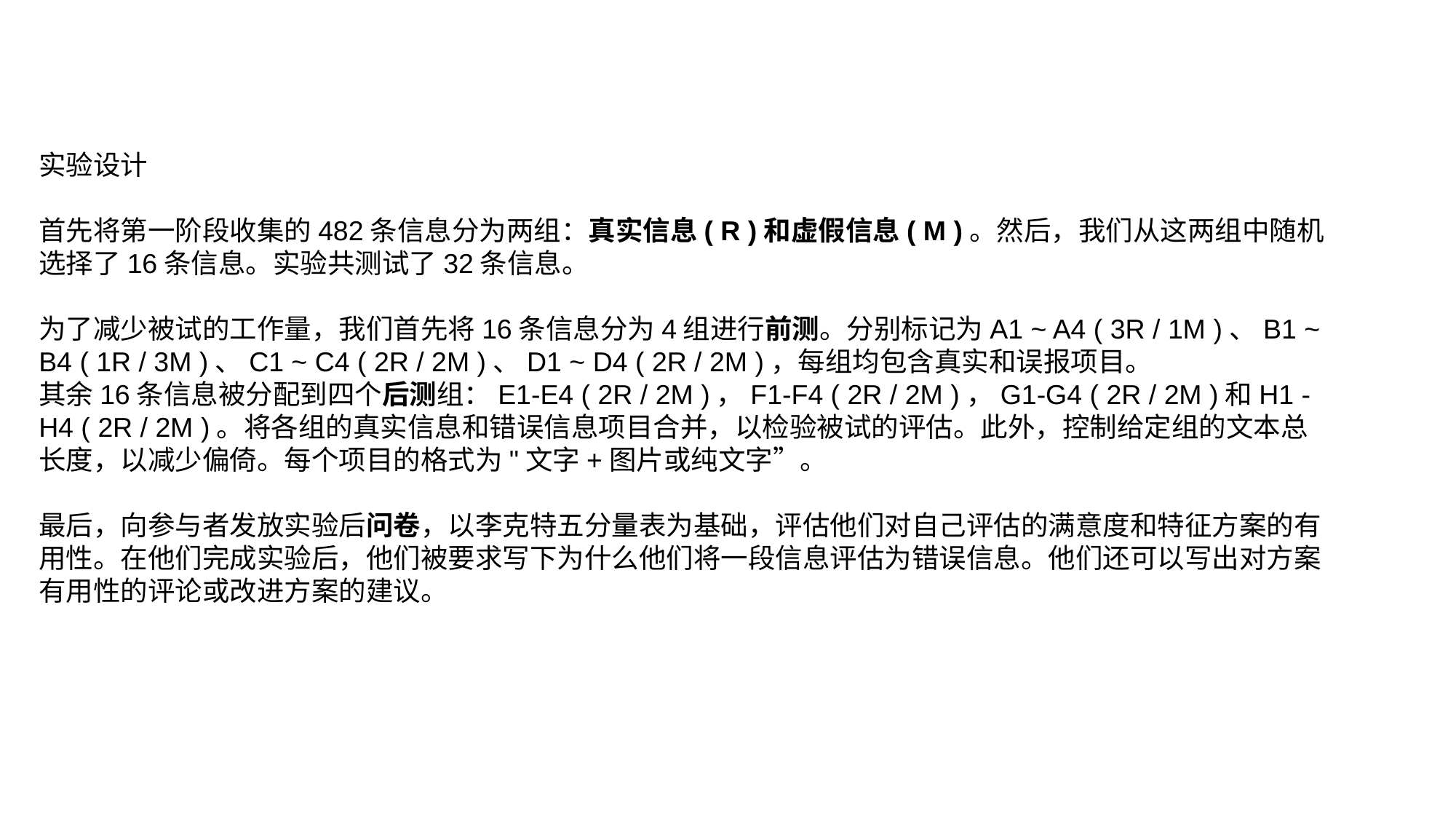

实验设计

首先将第一阶段收集的482条信息分为两组：真实信息( R )和虚假信息( M )。然后，我们从这两组中随机选择了16条信息。实验共测试了32条信息。

为了减少被试的工作量，我们首先将16条信息分为4组进行前测。分别标记为A1 ~ A4 ( 3R / 1M )、B1 ~ B4 ( 1R / 3M )、C1 ~ C4 ( 2R / 2M )、D1 ~ D4 ( 2R / 2M )，每组均包含真实和误报项目。
其余16条信息被分配到四个后测组：E1-E4 ( 2R / 2M )，F1-F4 ( 2R / 2M )，G1-G4 ( 2R / 2M )和H1 - H4 ( 2R / 2M )。将各组的真实信息和错误信息项目合并，以检验被试的评估。此外，控制给定组的文本总长度，以减少偏倚。每个项目的格式为"文字+图片或纯文字”。

最后，向参与者发放实验后问卷，以李克特五分量表为基础，评估他们对自己评估的满意度和特征方案的有用性。在他们完成实验后，他们被要求写下为什么他们将一段信息评估为错误信息。他们还可以写出对方案有用性的评论或改进方案的建议。